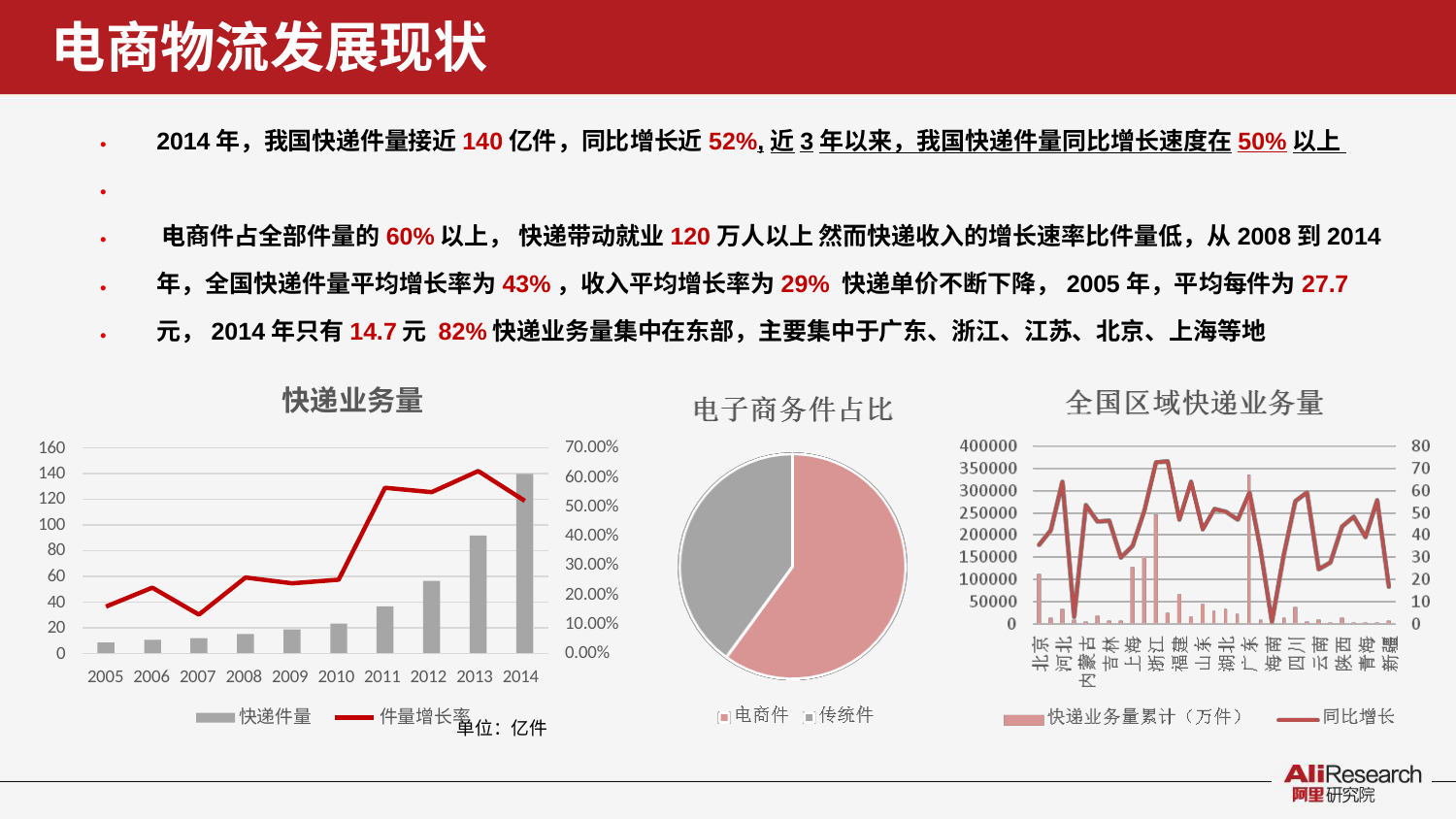

# 电商物流发展现状
2014年，我国快递件量接近140亿件，同比增长近52%,近3年以来，我国快递件量同比增长速度在50%以上 	 电商件占全部件量的60%以上， 快递带动就业120万人以上 然而快递收入的增长速率比件量低，从2008到2014年，全国快递件量平均增长率为43%，收入平均增长率为29% 快递单价不断下降，2005年，平均每件为27.7元，2014年只有14.7元 82%快递业务量集中在东部，主要集中于广东、浙江、江苏、北京、上海等地
•
•
•
•
•

快递业务量
160
140
120
100
80
60
40
20
0
70.00%
60.00%
50.00%
40.00%
30.00%
20.00%
10.00%
0.00%

2005  2006  2007  2008  2009  2010  2011  2012  2013  2014
快递件量	件量增长率

单位：亿件